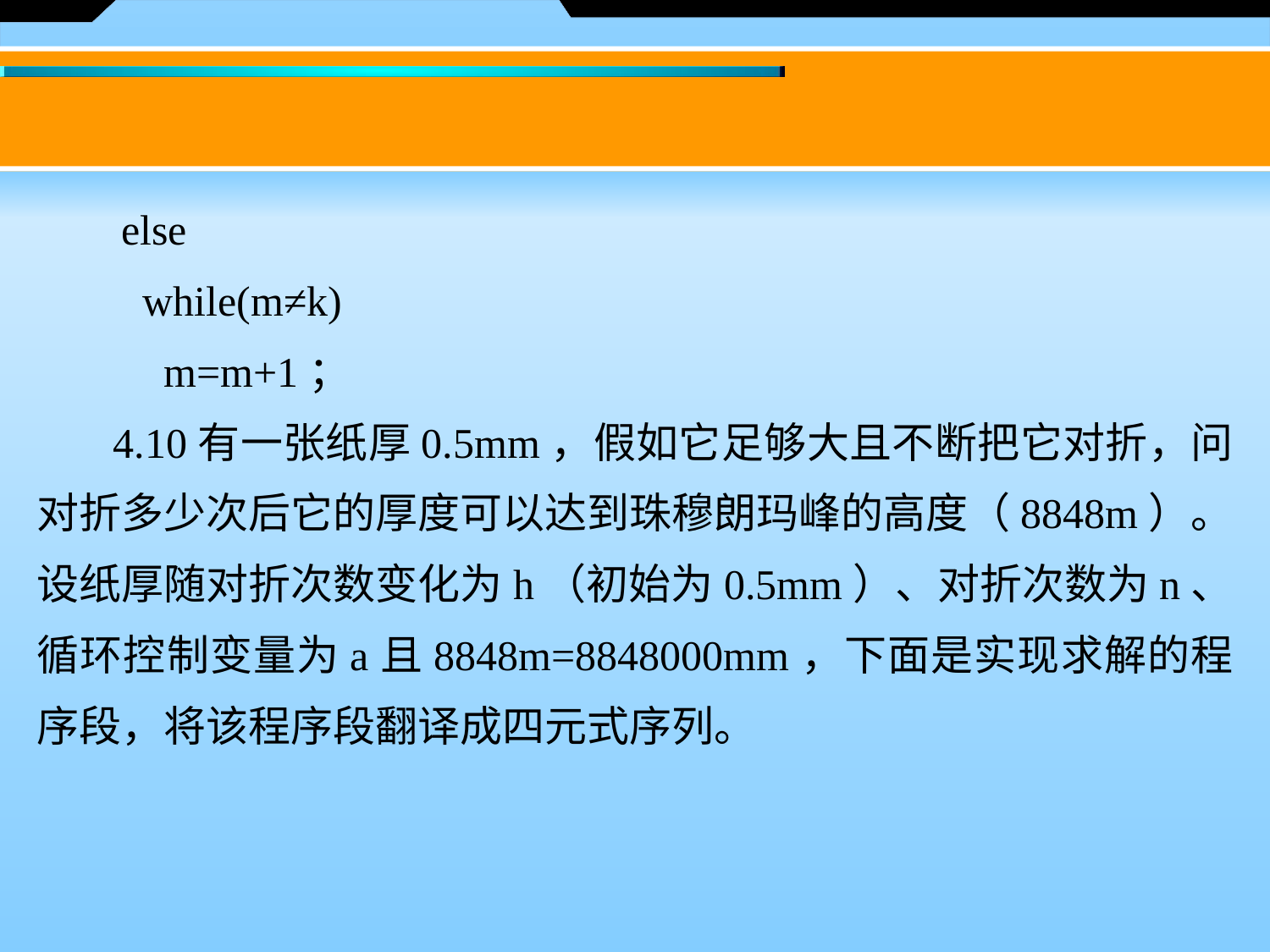

else
          while(m≠k)
            m=m+1；
       4.10有一张纸厚0.5mm，假如它足够大且不断把它对折，问对折多少次后它的厚度可以达到珠穆朗玛峰的高度（8848m）。设纸厚随对折次数变化为h（初始为0.5mm）、对折次数为n、循环控制变量为a且8848m=8848000mm，下面是实现求解的程序段，将该程序段翻译成四元式序列。